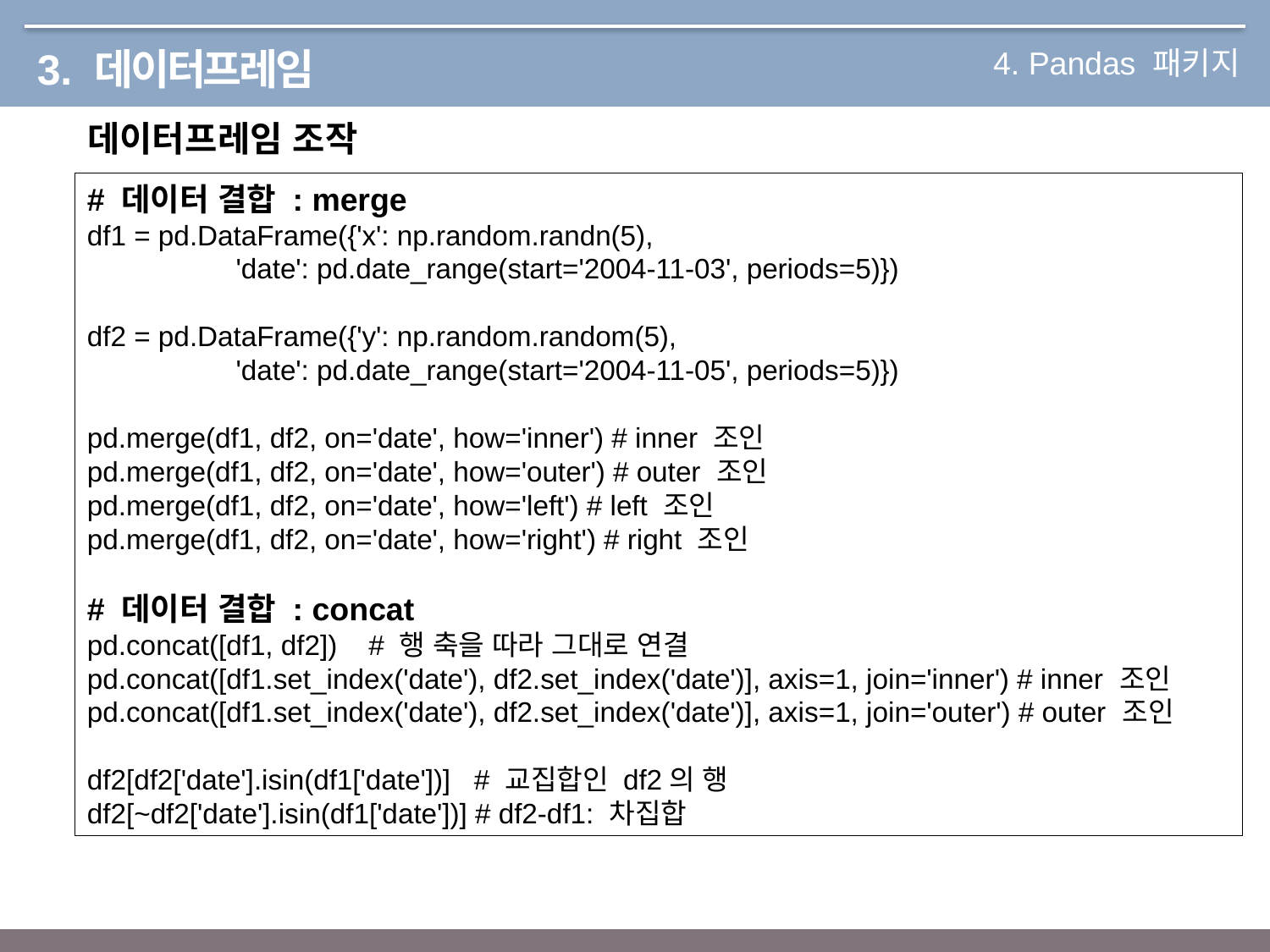

4. Pandas 패키지
3. 데이터프레임
데이터프레임 조작
# 데이터 결합 : merge
df1 = pd.DataFrame({'x': np.random.randn(5),
                   'date': pd.date_range(start='2004-11-03', periods=5)})

df2 = pd.DataFrame({'y': np.random.random(5),
                   'date': pd.date_range(start='2004-11-05', periods=5)})

pd.merge(df1, df2, on='date', how='inner') # inner 조인
pd.merge(df1, df2, on='date', how='outer') # outer 조인
pd.merge(df1, df2, on='date', how='left') # left 조인
pd.merge(df1, df2, on='date', how='right') # right 조인

# 데이터 결합 : concat
pd.concat([df1, df2])    # 행 축을 따라 그대로 연결
pd.concat([df1.set_index('date'), df2.set_index('date')], axis=1, join='inner') # inner 조인
pd.concat([df1.set_index('date'), df2.set_index('date')], axis=1, join='outer') # outer 조인

df2[df2['date'].isin(df1['date'])]   # 교집합인 df2의 행
df2[~df2['date'].isin(df1['date'])] # df2-df1: 차집합